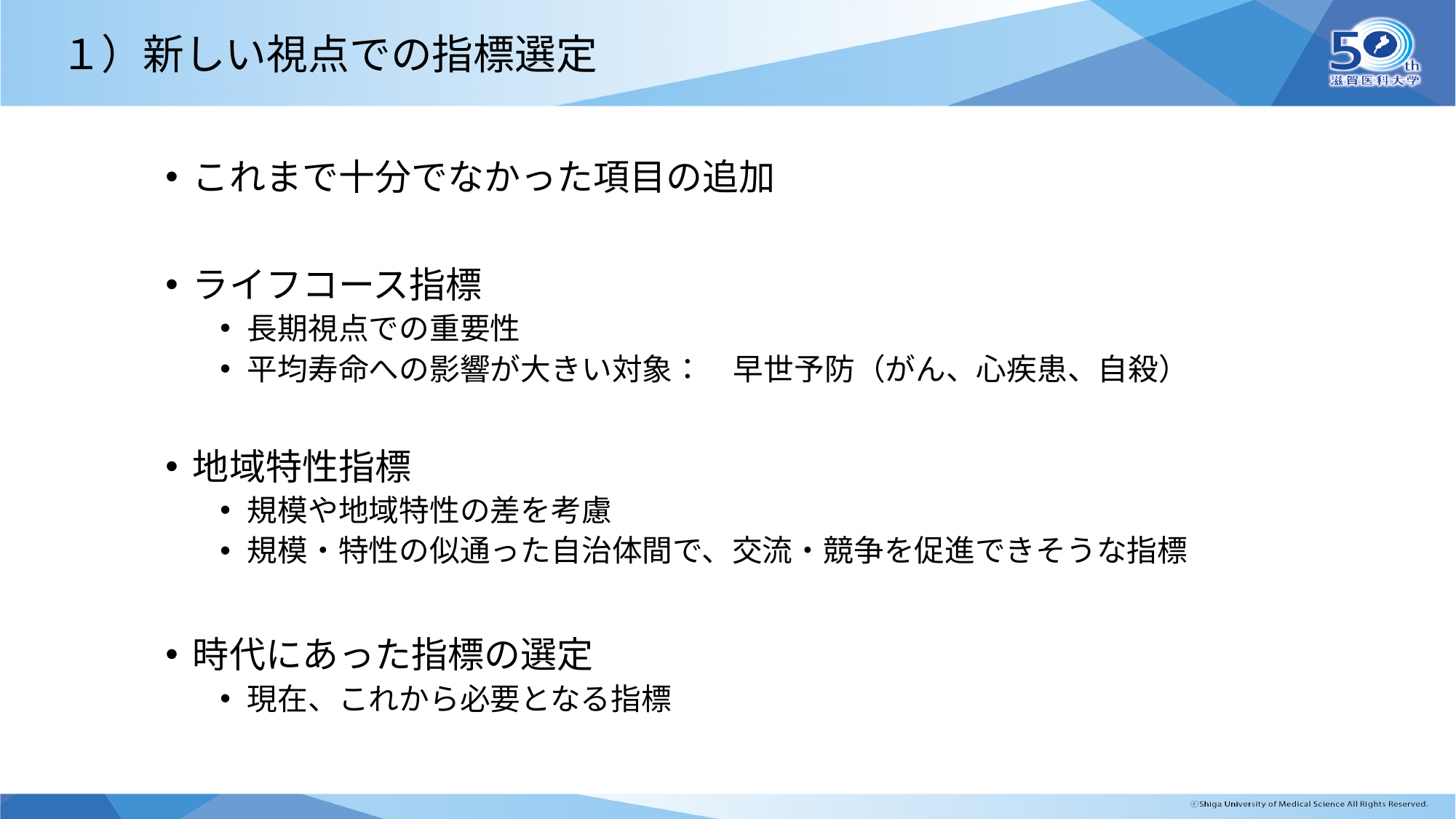

# １）新しい視点での指標選定
これまで十分でなかった項目の追加

ライフコース指標
長期視点での重要性
平均寿命への影響が大きい対象：　早世予防（がん、心疾患、自殺）

地域特性指標
規模や地域特性の差を考慮
規模・特性の似通った自治体間で、交流・競争を促進できそうな指標

時代にあった指標の選定
現在、これから必要となる指標